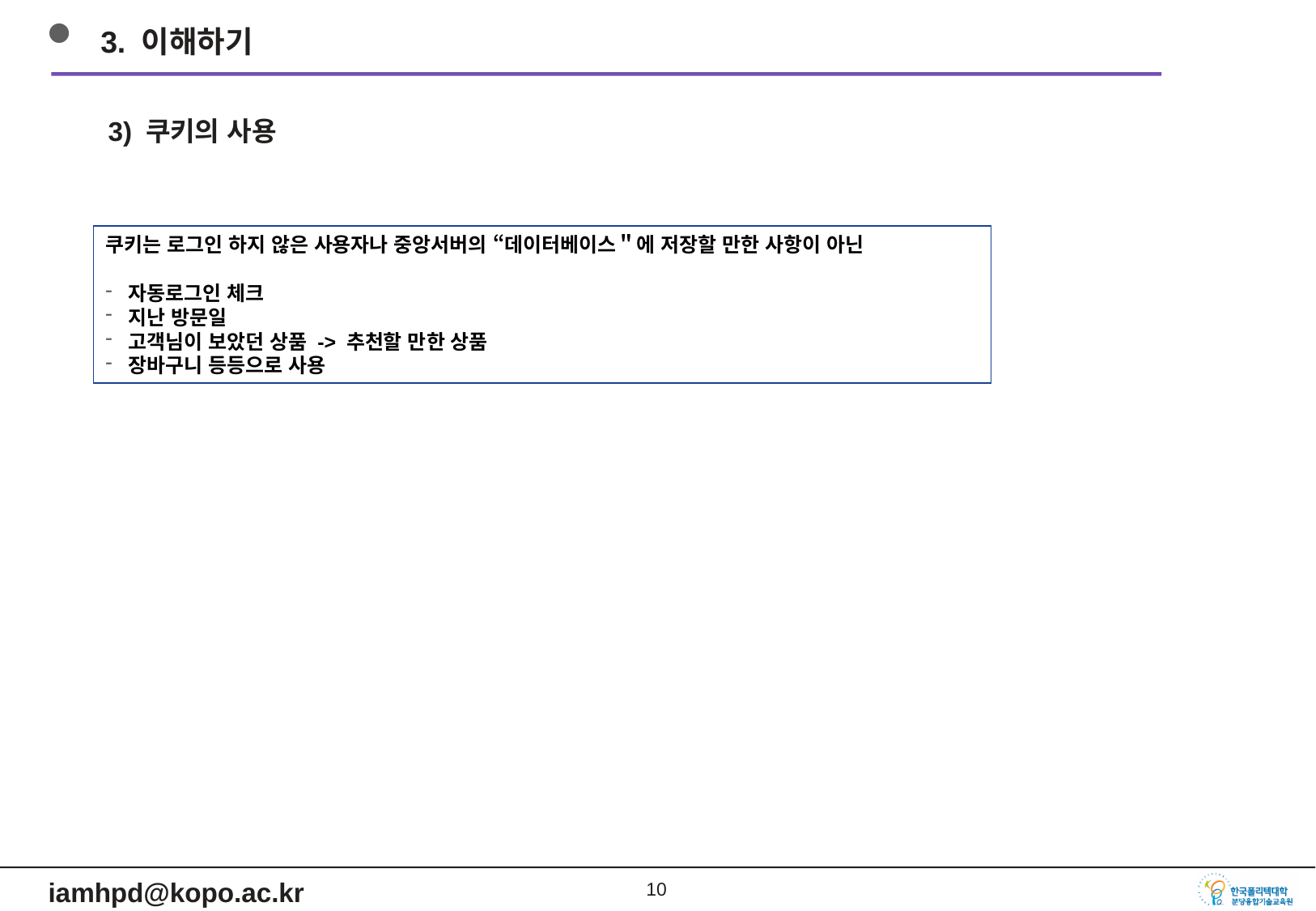

3. 이해하기
3) 쿠키의 사용
쿠키는 로그인 하지 않은 사용자나 중앙서버의 “데이터베이스＂에 저장할 만한 사항이 아닌

자동로그인 체크
지난 방문일
고객님이 보았던 상품 -> 추천할 만한 상품
장바구니 등등으로 사용
10